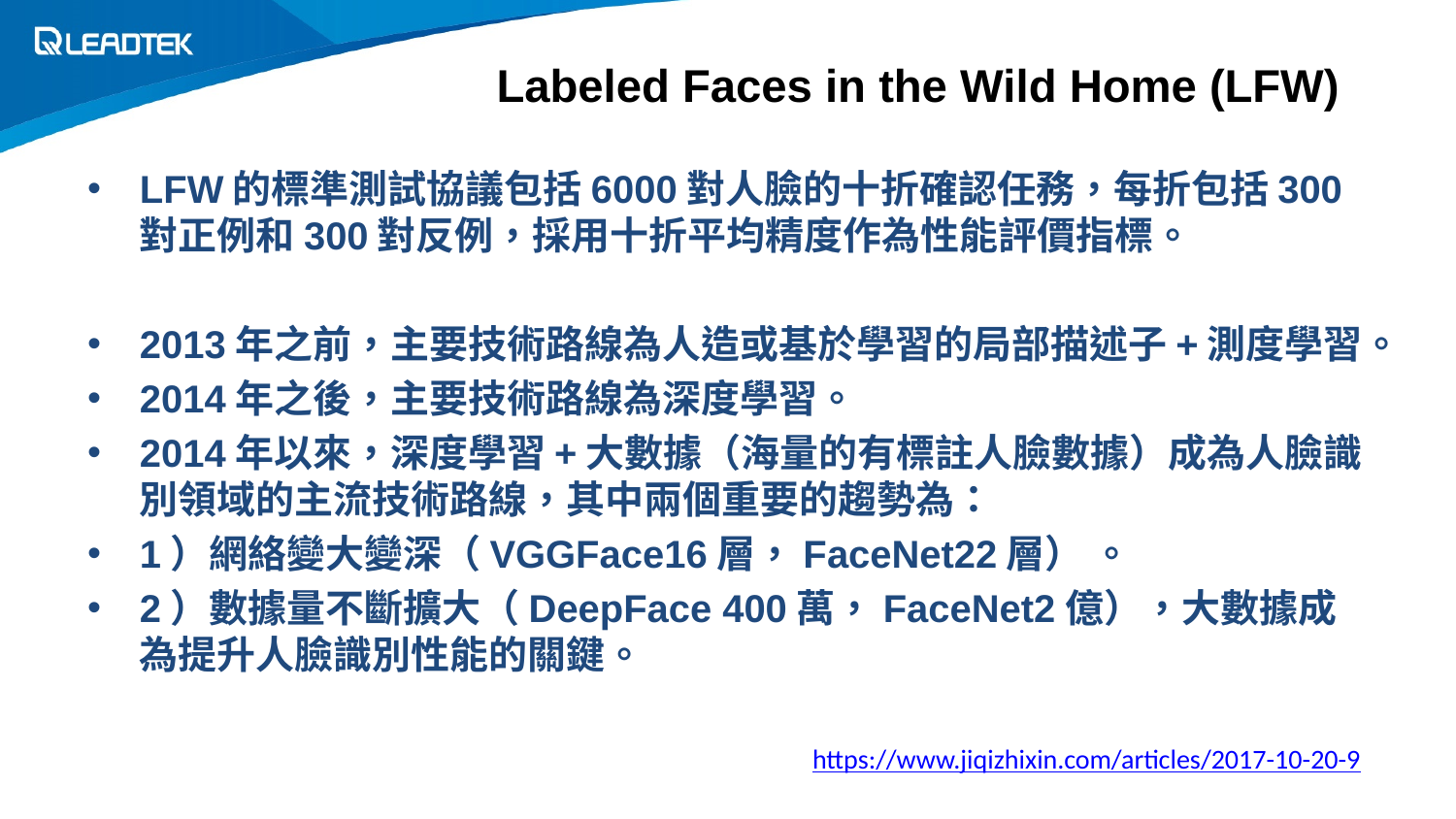

# Labeled Faces in the Wild Home (LFW)
LFW的標準測試協議包括6000對人臉的十折確認任務，每折包括300對正例和300對反例，採用十折平均精度作為性能評價指標。

2013年之前，主要技術路線為人造或基於學習的局部描述子+測度學習。
2014年之後，主要技術路線為深度學習。
2014年以來，深度學習+大數據（海量的有標註人臉數據）成為人臉識別領域的主流技術路線，其中兩個重要的趨勢為：
1）網絡變大變深（VGGFace16層，FaceNet22層） 。
2）數據量不斷擴大（DeepFace 400萬，FaceNet2億），大數據成為提升人臉識別性能的關鍵。
https://www.jiqizhixin.com/articles/2017-10-20-9